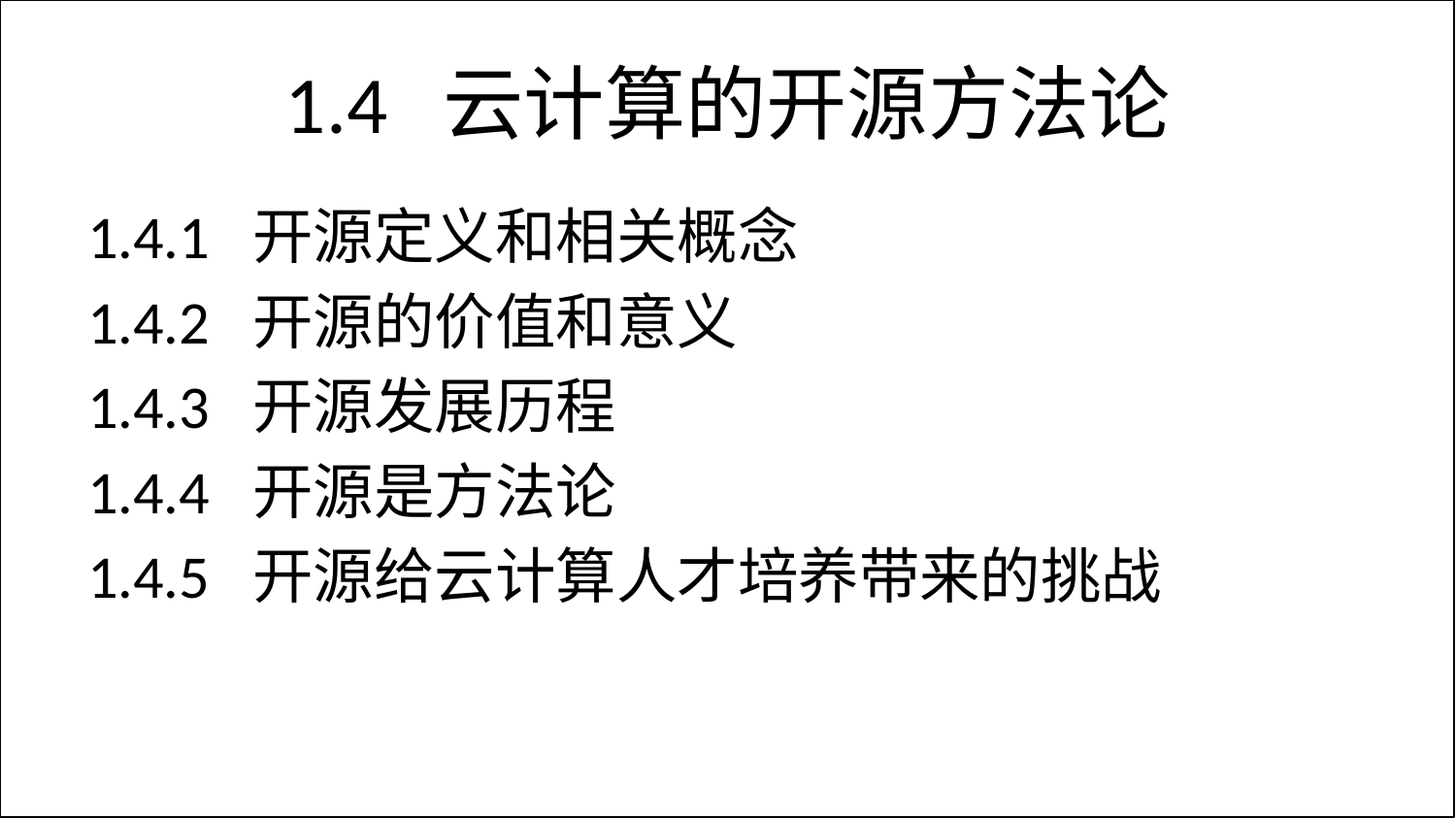

# 1.4  云计算的开源方法论
1.4.1  开源定义和相关概念
1.4.2  开源的价值和意义
1.4.3  开源发展历程
1.4.4  开源是方法论
1.4.5  开源给云计算人才培养带来的挑战